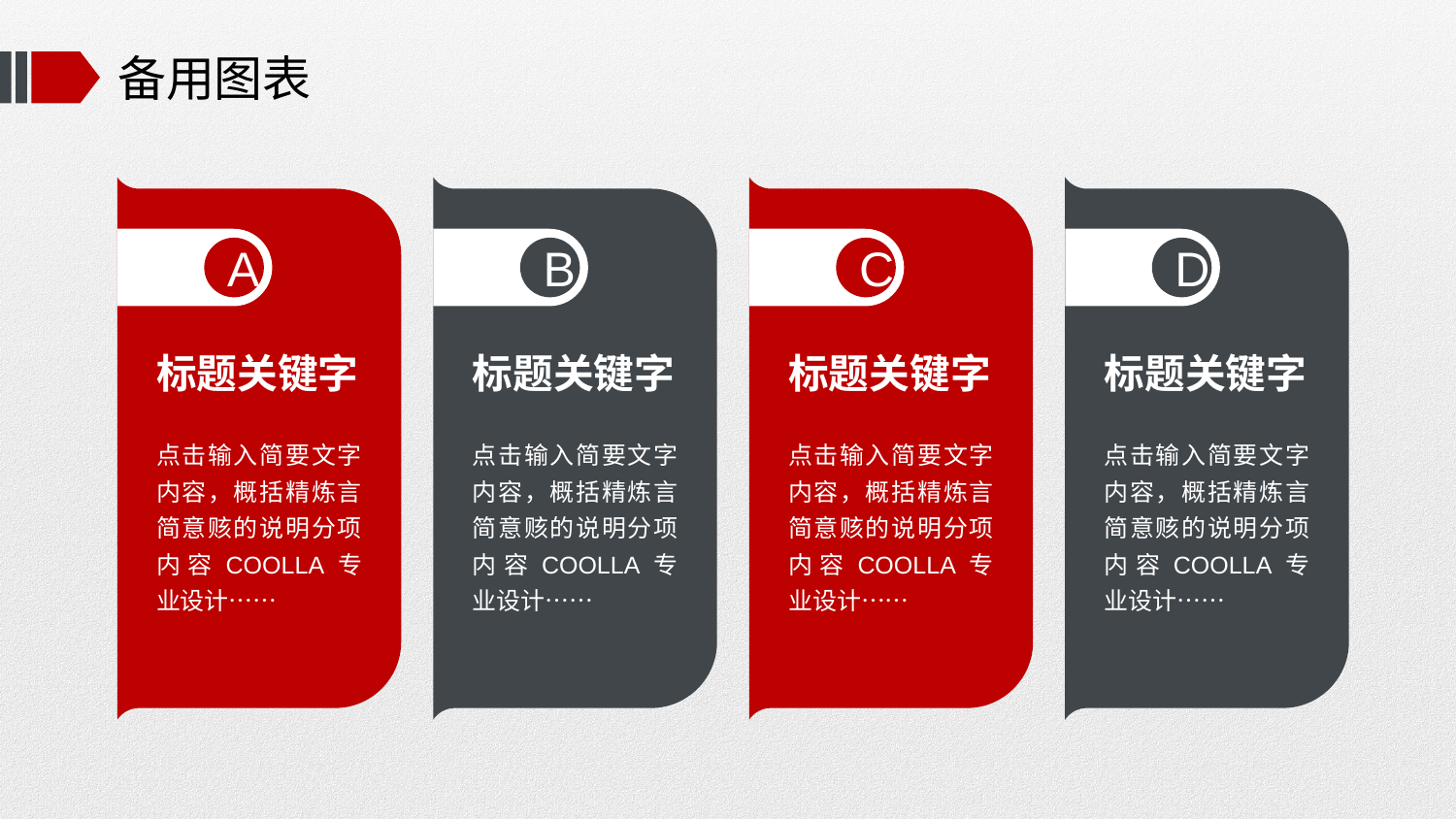

# 备用图表

A

B

C

D
标题关键字
标题关键字
标题关键字
标题关键字
点击输入简要文字内容，概括精炼言简意赅的说明分项内容COOLLA专业设计……
点击输入简要文字内容，概括精炼言简意赅的说明分项内容COOLLA专业设计……
点击输入简要文字内容，概括精炼言简意赅的说明分项内容COOLLA专业设计……
点击输入简要文字内容，概括精炼言简意赅的说明分项内容COOLLA专业设计……
浏览更多搜索：COOLLA       技术支持、合作、定制PPT联系QQ:34865632